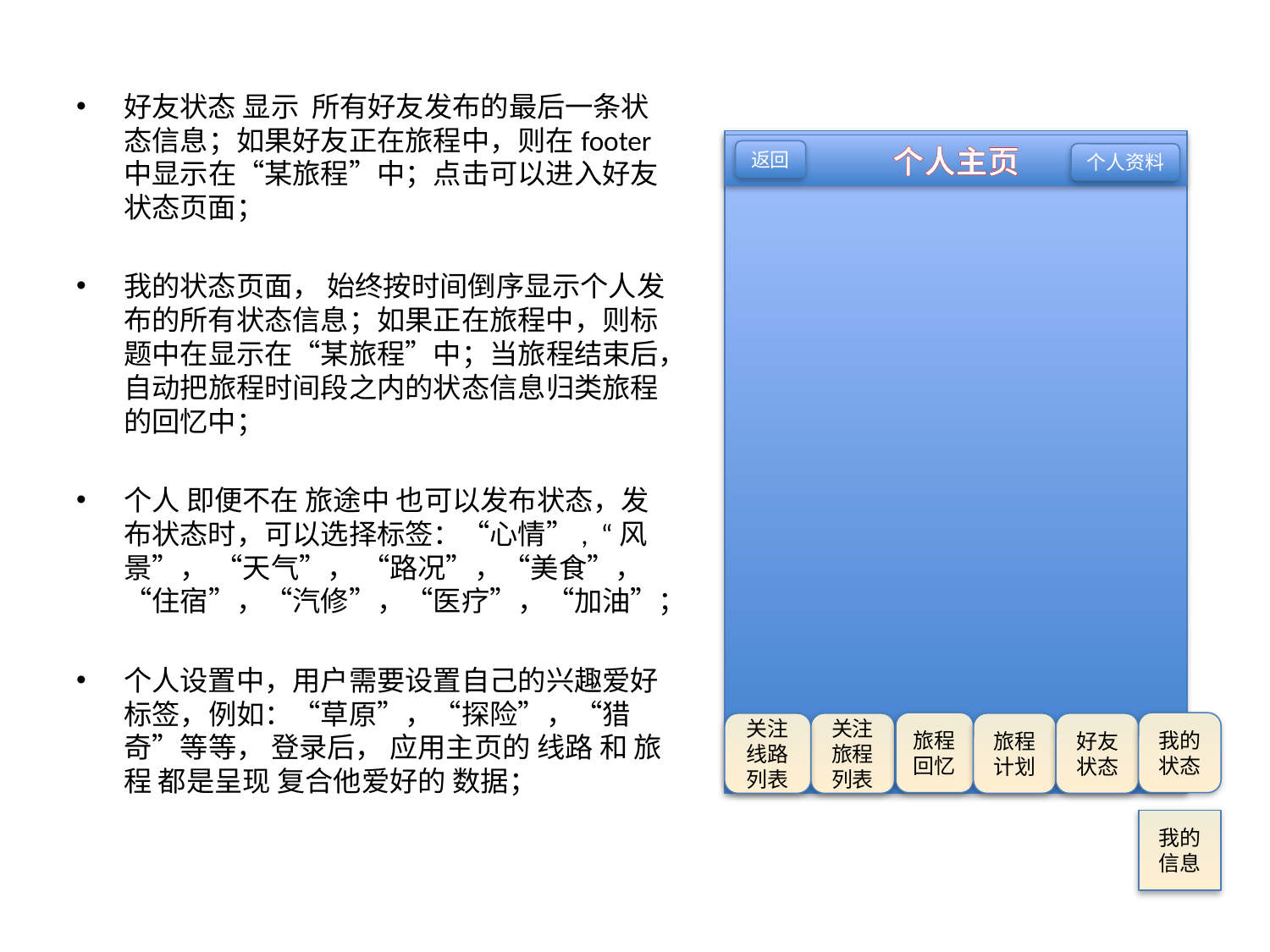

好友状态 显示  所有好友发布的最后一条状态信息；如果好友正在旅程中，则在footer中显示在“某旅程”中；点击可以进入好友状态页面；

我的状态页面， 始终按时间倒序显示个人发布的所有状态信息；如果正在旅程中，则标题中在显示在“某旅程”中；当旅程结束后，自动把旅程时间段之内的状态信息归类旅程的回忆中；

个人 即便不在 旅途中 也可以发布状态，发布状态时，可以选择标签：“心情”,  “风景”， “天气”， “路况”，“美食”，“住宿”，“汽修”，“医疗”，“加油”；

个人设置中，用户需要设置自己的兴趣爱好标签，例如：“草原”，“探险”，“猎奇”等等， 登录后， 应用主页的 线路 和 旅程 都是呈现 复合他爱好的 数据；

个人主页
返回
个人资料
旅程
回忆
我的
状态
关注线路列表
关注旅程列表
旅程
计划
好友
状态
我的
信息